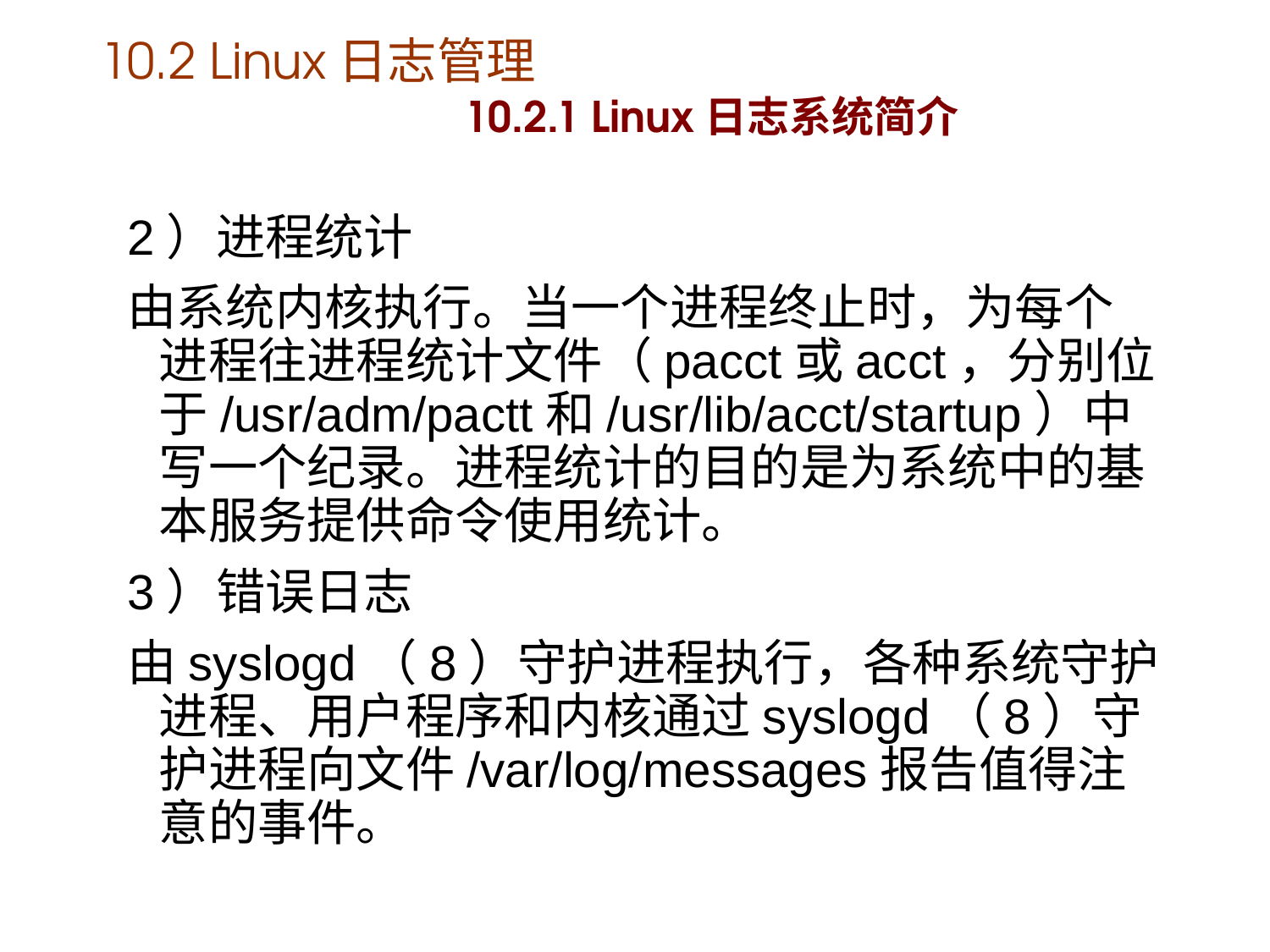

# 10.2 Linux日志管理 10.2.1 Linux日志系统简介
2）进程统计
由系统内核执行。当一个进程终止时，为每个进程往进程统计文件（pacct或acct，分别位于/usr/adm/pactt和/usr/lib/acct/startup）中写一个纪录。进程统计的目的是为系统中的基本服务提供命令使用统计。
3）错误日志
由syslogd（8）守护进程执行，各种系统守护进程、用户程序和内核通过syslogd（8）守护进程向文件/var/log/messages报告值得注意的事件。